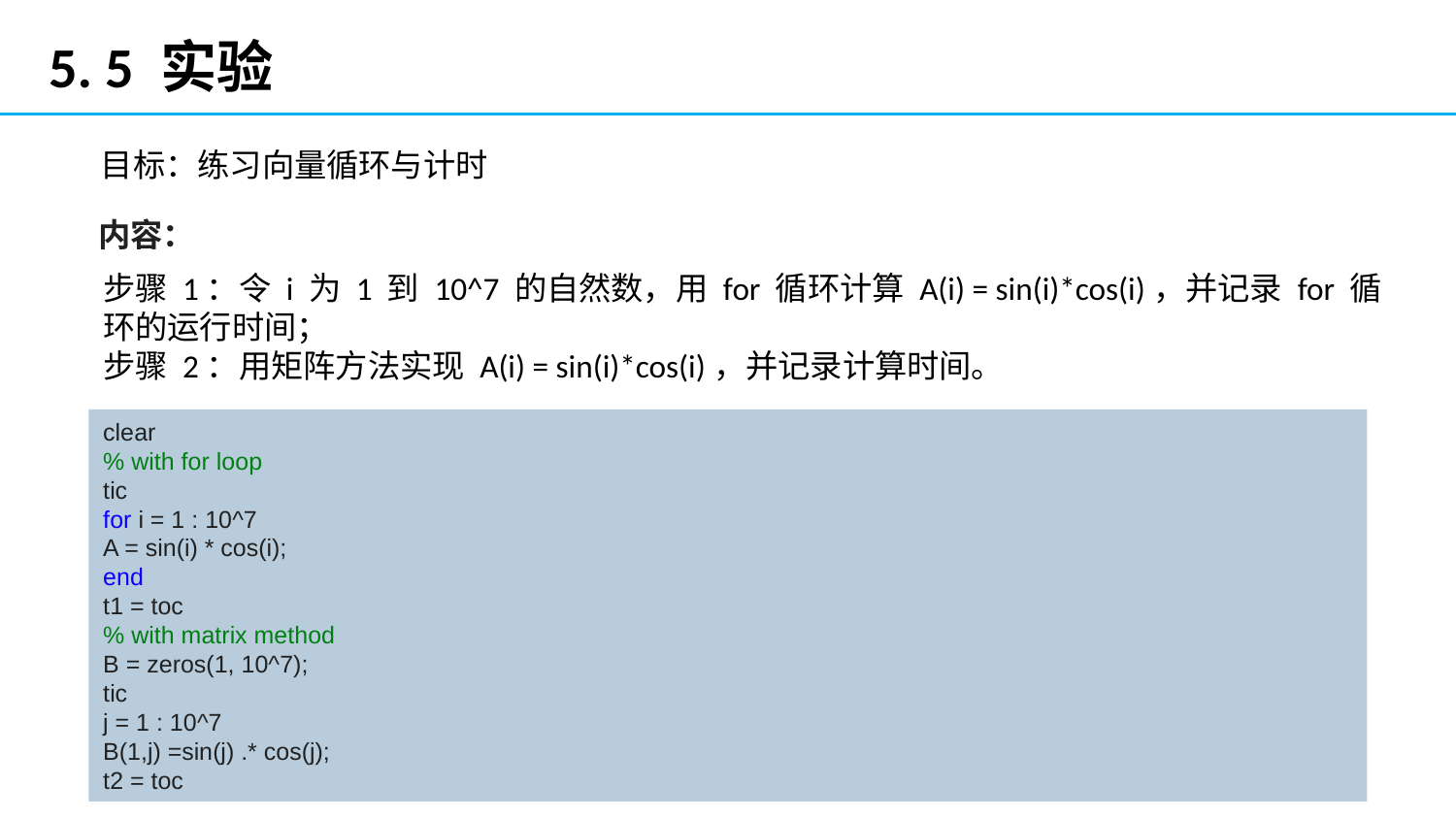

# 5. 5 实验
目标：练习向量循环与计时
内容：
步骤 1：令 i 为 1 到 10^7 的自然数，用 for 循环计算 A(i) = sin(i)*cos(i)，并记录 for 循环的运行时间；
步骤 2：用矩阵方法实现 A(i) = sin(i)*cos(i)，并记录计算时间。
clear
% with for loop
tic
for i = 1 : 10^7
A = sin(i) * cos(i);
end
t1 = toc
% with matrix method
B = zeros(1, 10^7);
tic
j = 1 : 10^7
B(1,j) =sin(j) .* cos(j);
t2 = toc